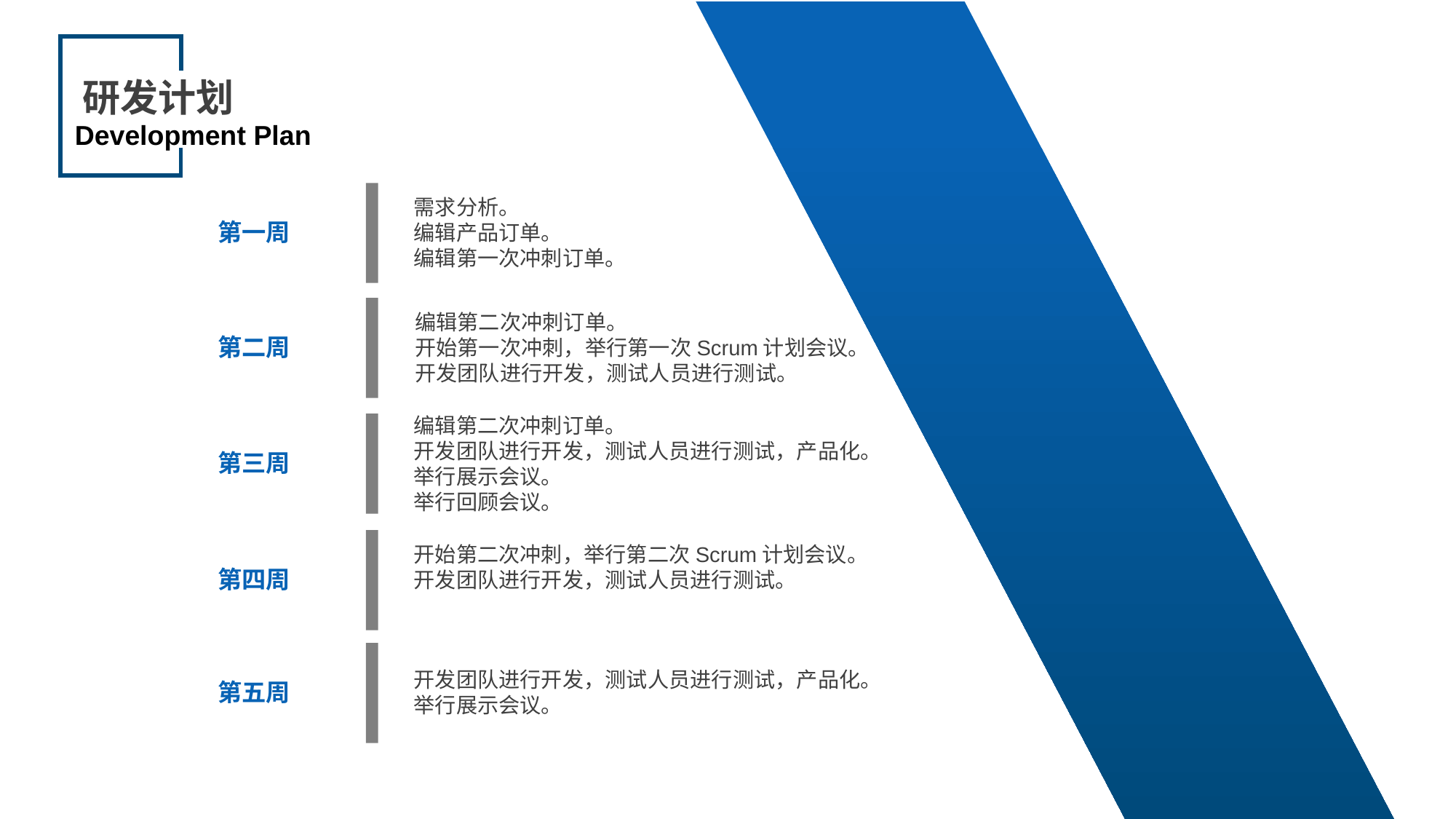

研发计划
Development Plan

需求分析。
编辑产品订单。
编辑第一次冲刺订单。
第一周

编辑第二次冲刺订单。
开始第一次冲刺，举行第一次Scrum计划会议。
开发团队进行开发，测试人员进行测试。
第二周
编辑第二次冲刺订单。
开发团队进行开发，测试人员进行测试，产品化。
举行展示会议。
举行回顾会议。

第三周

开始第二次冲刺，举行第二次Scrum计划会议。
开发团队进行开发，测试人员进行测试。
第四周

开发团队进行开发，测试人员进行测试，产品化。
举行展示会议。
第五周